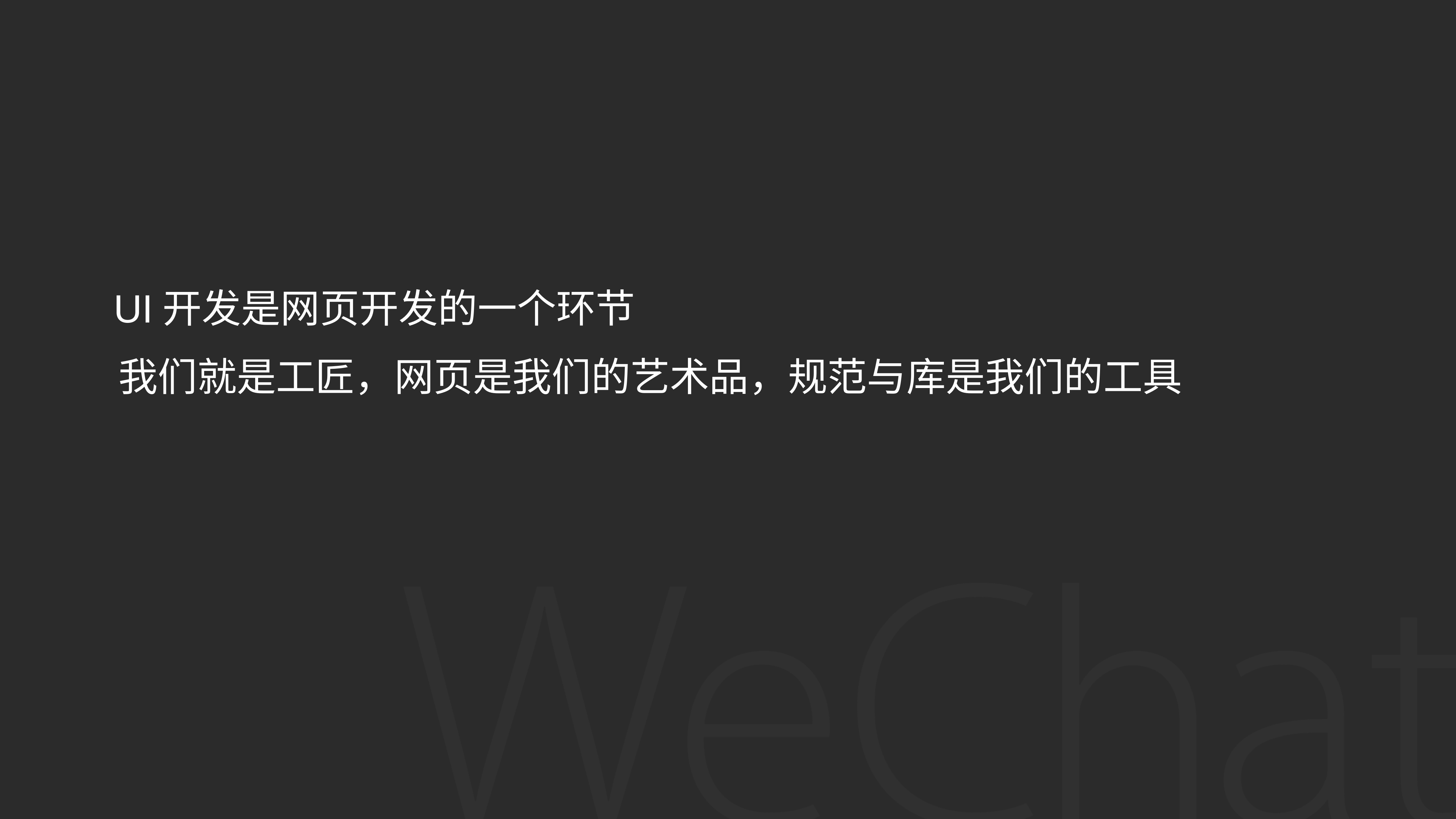

UI开发是网页开发的一个环节
我们就是工匠，网页是我们的艺术品，规范与库是我们的工具